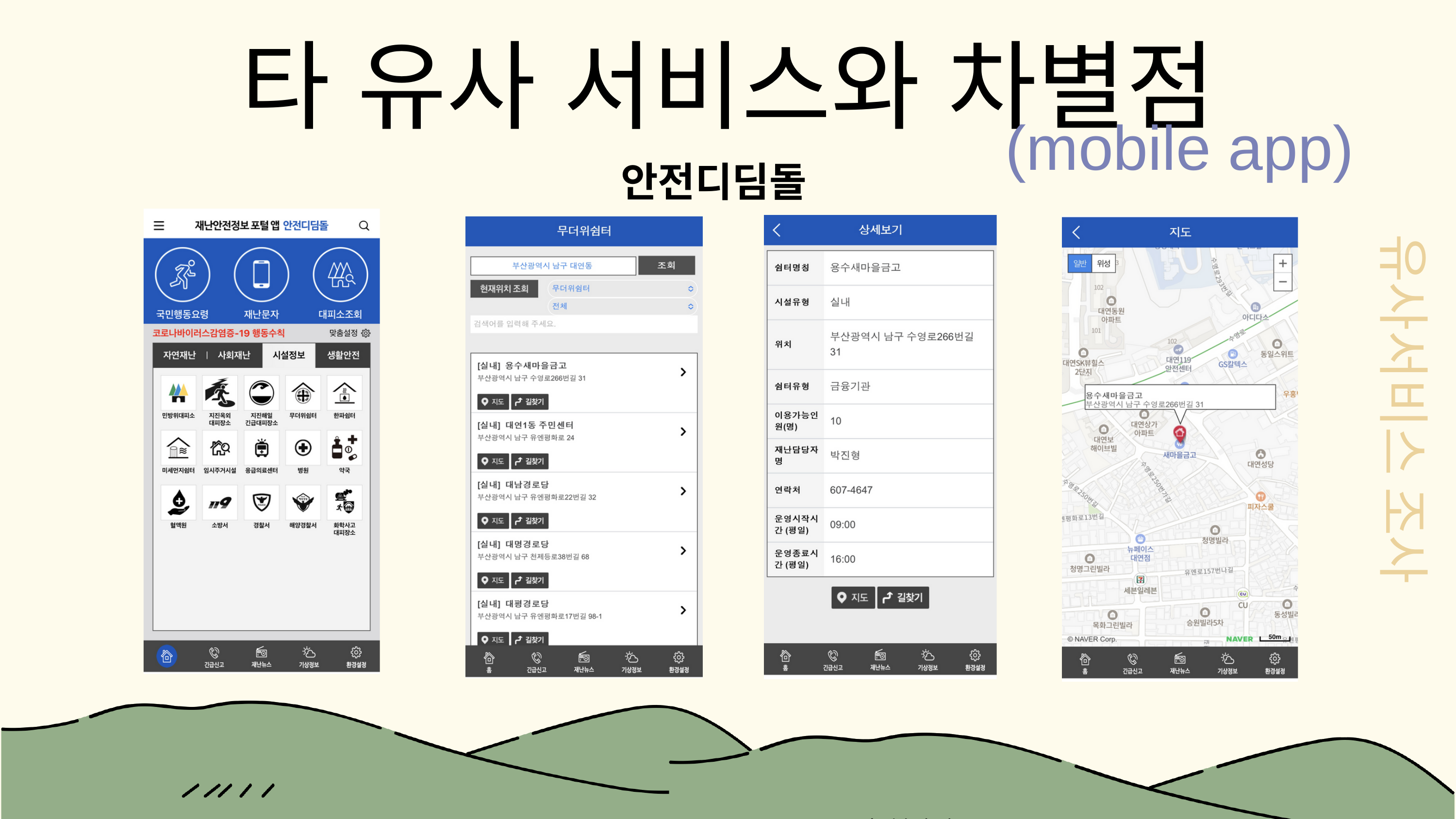

유사서비스 조사
타 유사 서비스와 차별점
(mobile app)
안전디딤돌